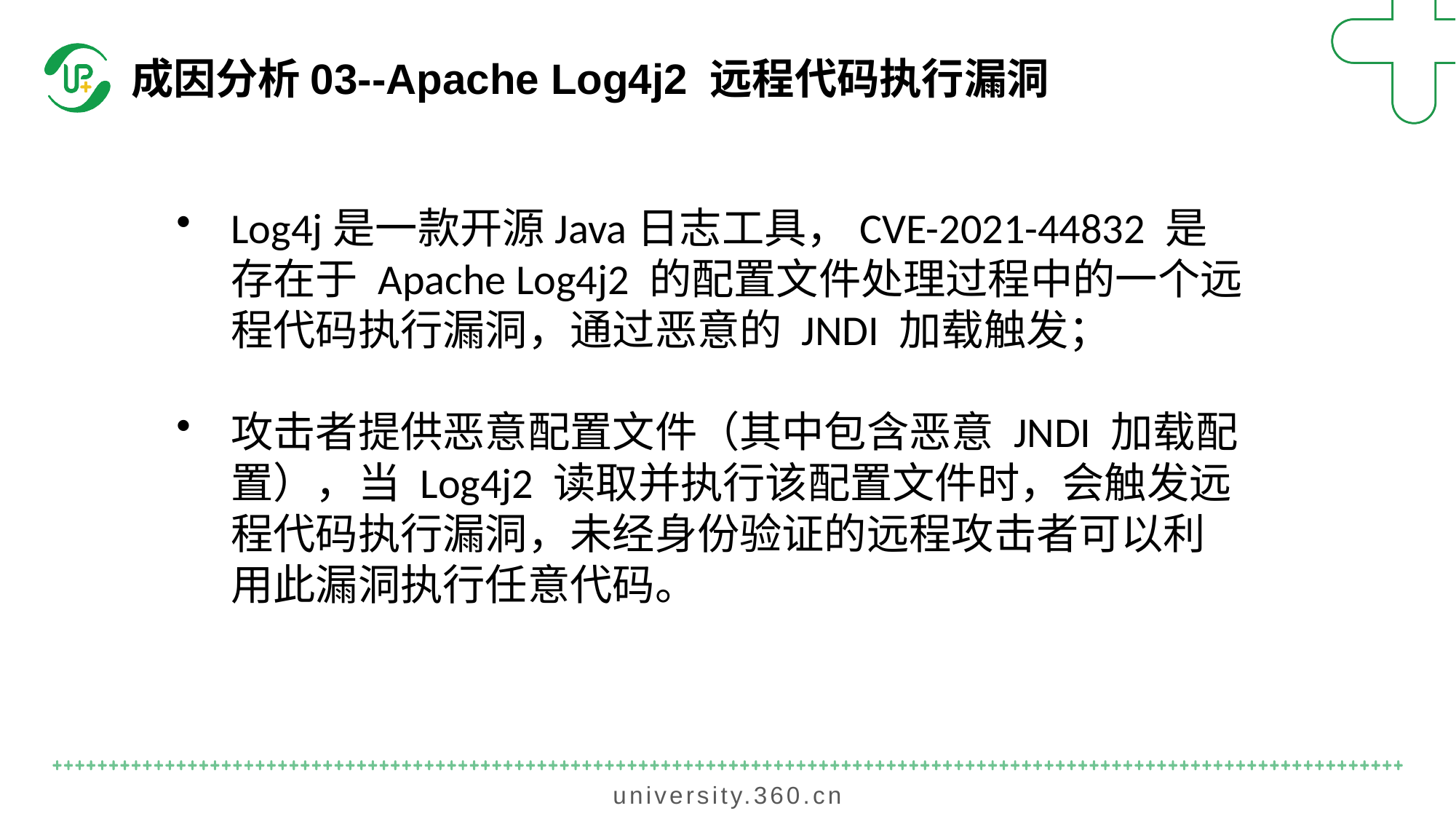

成因分析03--Apache Log4j2 远程代码执行漏洞
Log4j是一款开源Java日志工具，CVE-2021-44832 是存在于 Apache Log4j2 的配置文件处理过程中的一个远程代码执行漏洞，通过恶意的 JNDI 加载触发；

攻击者提供恶意配置文件（其中包含恶意 JNDI 加载配置），当 Log4j2 读取并执行该配置文件时，会触发远程代码执行漏洞，未经身份验证的远程攻击者可以利用此漏洞执行任意代码。